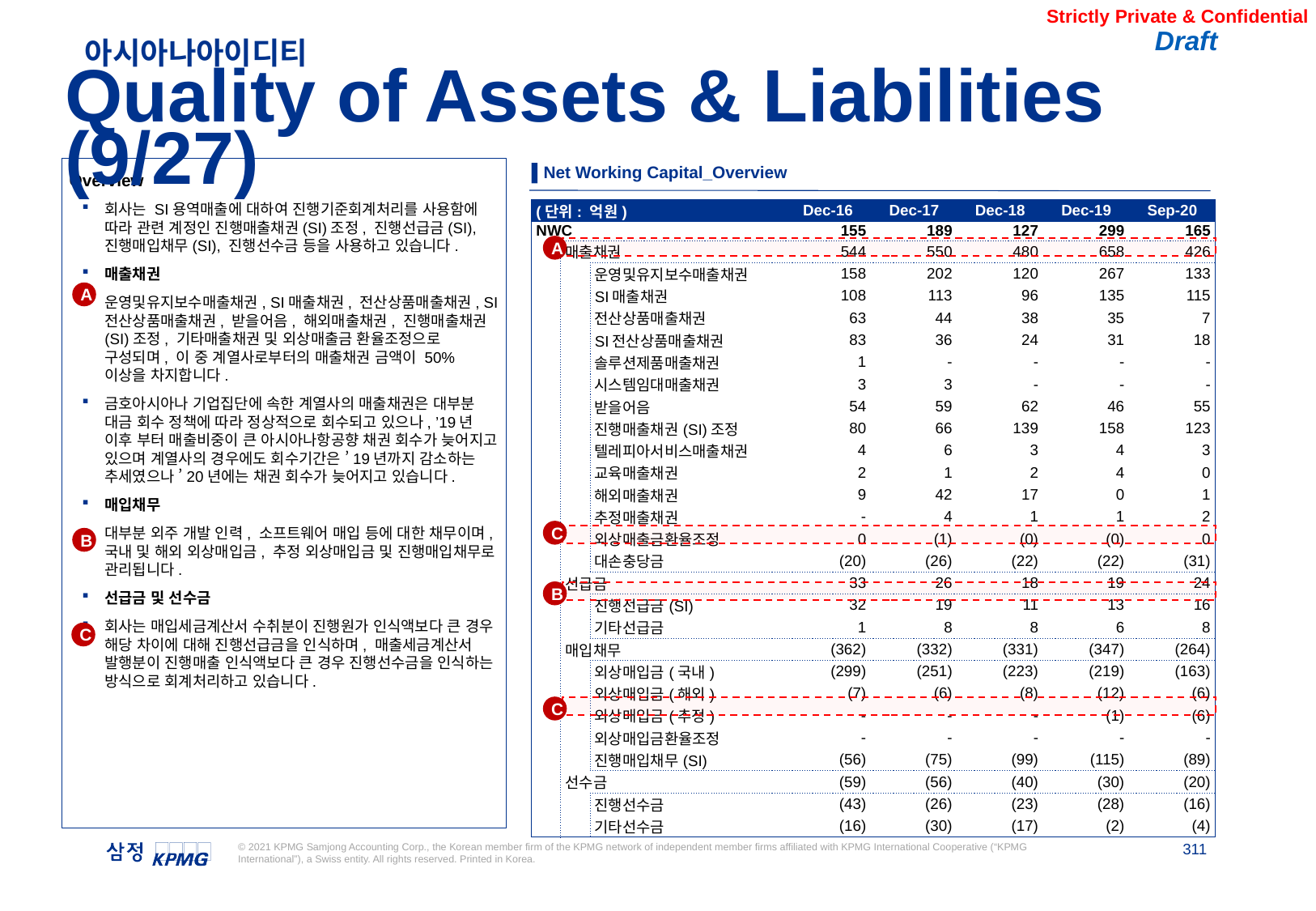

아시아나아이디티
Quality of Assets & Liabilities (9/27)
▌Net Working Capital_Overview
Overview
회사는 SI용역매출에 대하여 진행기준회계처리를 사용함에 따라 관련 계정인 진행매출채권(SI)조정, 진행선급금(SI), 진행매입채무(SI), 진행선수금 등을 사용하고 있습니다.
매출채권
운영및유지보수매출채권, SI매출채권, 전산상품매출채권, SI전산상품매출채권, 받을어음, 해외매출채권, 진행매출채권(SI)조정, 기타매출채권 및 외상매출금 환율조정으로 구성되며, 이 중 계열사로부터의 매출채권 금액이 50%이상을 차지합니다.
금호아시아나 기업집단에 속한 계열사의 매출채권은 대부분 대금 회수 정책에 따라 정상적으로 회수되고 있으나, ’19년 이후 부터 매출비중이 큰 아시아나항공향 채권 회수가 늦어지고 있으며 계열사의 경우에도 회수기간은 ’19년까지 감소하는 추세였으나 ’20년에는 채권 회수가 늦어지고 있습니다.
매입채무
대부분 외주 개발 인력, 소프트웨어 매입 등에 대한 채무이며, 국내 및 해외 외상매입금, 추정 외상매입금 및 진행매입채무로 관리됩니다.
선급금 및 선수금
회사는 매입세금계산서 수취분이 진행원가 인식액보다 큰 경우 해당 차이에 대해 진행선급금을 인식하며, 매출세금계산서 발행분이 진행매출 인식액보다 큰 경우 진행선수금을 인식하는 방식으로 회계처리하고 있습니다.

| (단위: 억원) |  |  | Dec-16 | Dec-17 | Dec-18 | Dec-19 | Sep-20 |
| --- | --- | --- | --- | --- | --- | --- | --- |
| NWC |  |  | 155 | 189 | 127 | 299 | 165 |
|  | 매출채권 |  | 544 | 550 | 480 | 658 | 426 |
|  |  | 운영및유지보수매출채권 | 158 | 202 | 120 | 267 | 133 |
|  |  | SI매출채권 | 108 | 113 | 96 | 135 | 115 |
|  |  | 전산상품매출채권 | 63 | 44 | 38 | 35 | 7 |
|  |  | SI전산상품매출채권 | 83 | 36 | 24 | 31 | 18 |
|  |  | 솔루션제품매출채권 | 1 | - | - | - | - |
|  |  | 시스템임대매출채권 | 3 | 3 | - | - | - |
|  |  | 받을어음 | 54 | 59 | 62 | 46 | 55 |
|  |  | 진행매출채권(SI)조정 | 80 | 66 | 139 | 158 | 123 |
|  |  | 텔레피아서비스매출채권 | 4 | 6 | 3 | 4 | 3 |
|  |  | 교육매출채권 | 2 | 1 | 2 | 4 | 0 |
|  |  | 해외매출채권 | 9 | 42 | 17 | 0 | 1 |
|  |  | 추정매출채권 | - | 4 | 1 | 1 | 2 |
|  |  | 외상매출금환율조정 | 0 | (1) | (0) | (0) | 0 |
|  |  | 대손충당금 | (20) | (26) | (22) | (22) | (31) |
|  | 선급금 |  | 33 | 26 | 18 | 19 | 24 |
|  |  | 진행선급금(SI) | 32 | 19 | 11 | 13 | 16 |
|  |  | 기타선급금 | 1 | 8 | 8 | 6 | 8 |
|  | 매입채무 |  | (362) | (332) | (331) | (347) | (264) |
|  |  | 외상매입금(국내) | (299) | (251) | (223) | (219) | (163) |
|  |  | 외상매입금(해외) | (7) | (6) | (8) | (12) | (6) |
|  |  | 외상매입금(추정) | - | - | - | (1) | (6) |
|  |  | 외상매입금환율조정 | - | - | - | - | - |
|  |  | 진행매입채무(SI) | (56) | (75) | (99) | (115) | (89) |
|  | 선수금 |  | (59) | (56) | (40) | (30) | (20) |
|  |  | 진행선수금 | (43) | (26) | (23) | (28) | (16) |
|  |  | 기타선수금 | (16) | (30) | (17) | (2) | (4) |
A

A
C

B
B

C
C